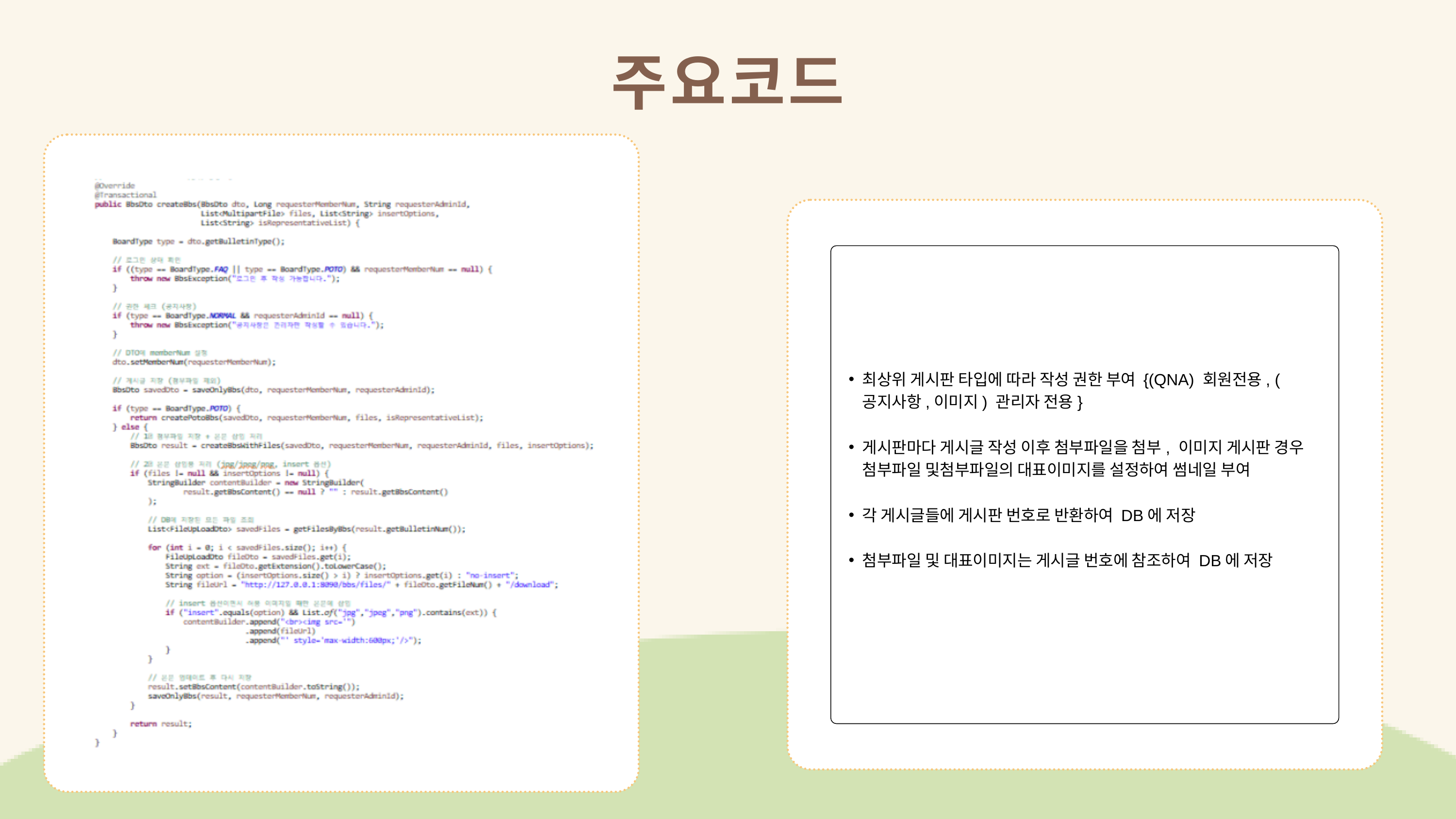

주요코드

최상위 게시판 타입에 따라 작성 권한 부여 {(QNA) 회원전용, (공지사항,이미지) 관리자 전용}

게시판마다 게시글 작성 이후 첨부파일을 첨부, 이미지 게시판 경우 첨부파일 및첨부파일의 대표이미지를 설정하여 썸네일 부여

각 게시글들에 게시판 번호로 반환하여 DB에 저장

첨부파일 및 대표이미지는 게시글 번호에 참조하여 DB에 저장